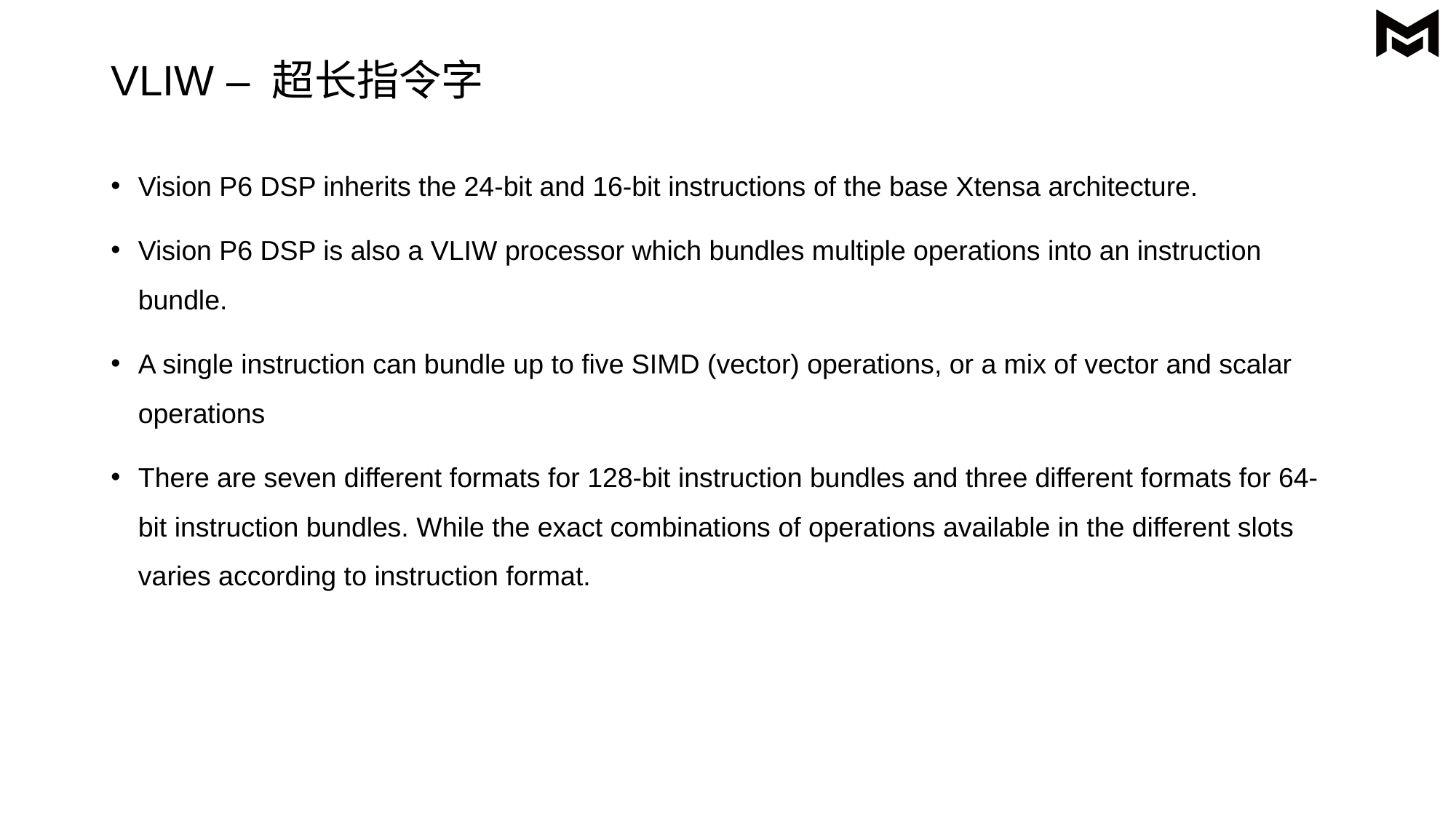

# VLIW – 超长指令字
Vision P6 DSP inherits the 24-bit and 16-bit instructions of the base Xtensa architecture.
Vision P6 DSP is also a VLIW processor which bundles multiple operations into an instruction bundle.
A single instruction can bundle up to five SIMD (vector) operations, or a mix of vector and scalar operations
There are seven different formats for 128-bit instruction bundles and three different formats for 64-bit instruction bundles. While the exact combinations of operations available in the different slots varies according to instruction format.